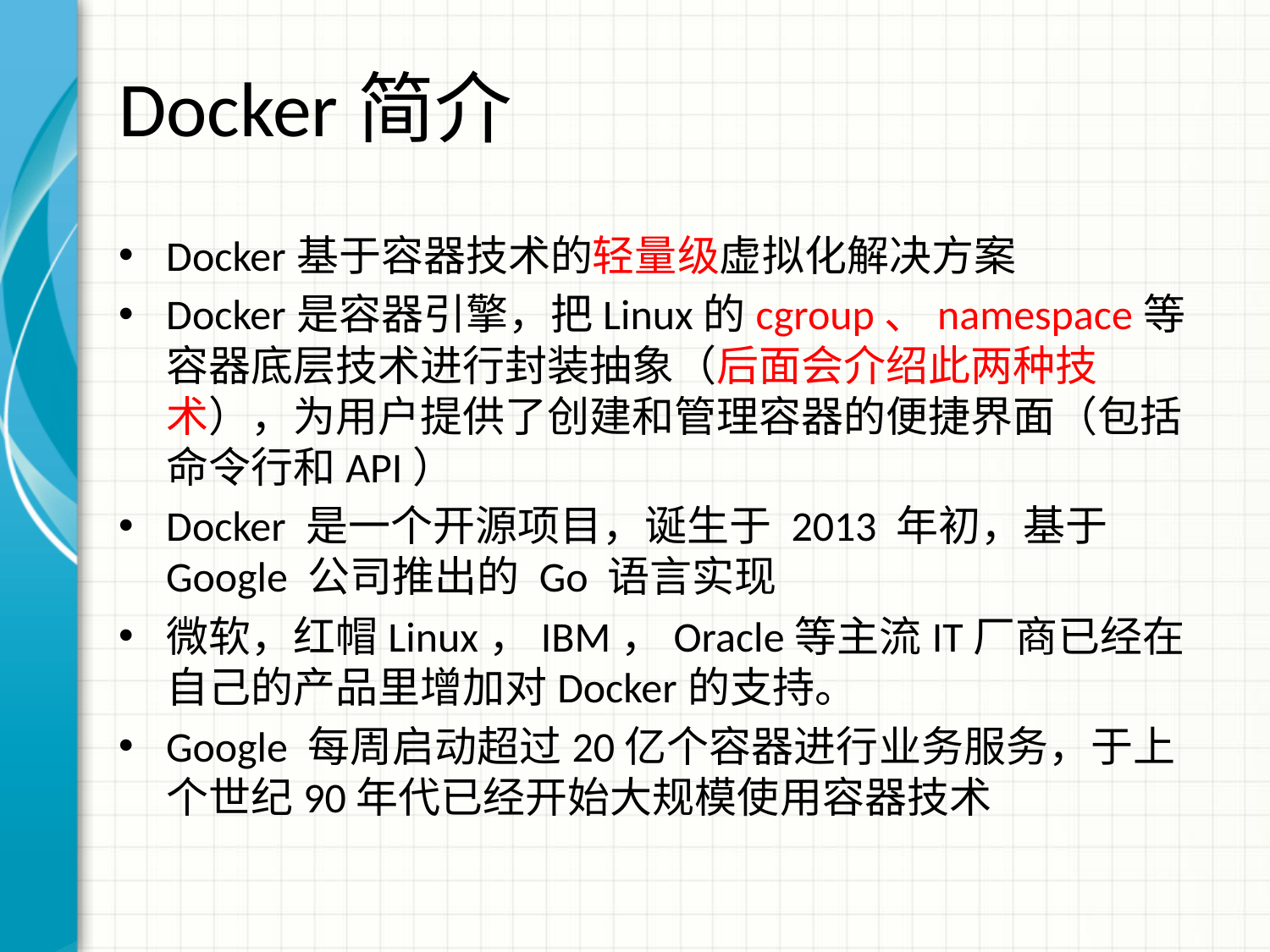

# Docker简介
Docker基于容器技术的轻量级虚拟化解决方案
Docker是容器引擎，把Linux的cgroup、namespace等容器底层技术进行封装抽象（后面会介绍此两种技术），为用户提供了创建和管理容器的便捷界面（包括命令行和API）
Docker 是一个开源项目，诞生于 2013 年初，基于 Google 公司推出的 Go 语言实现
微软，红帽Linux，IBM，Oracle等主流IT厂商已经在自己的产品里增加对Docker的支持。
Google 每周启动超过20亿个容器进行业务服务，于上个世纪90年代已经开始大规模使用容器技术